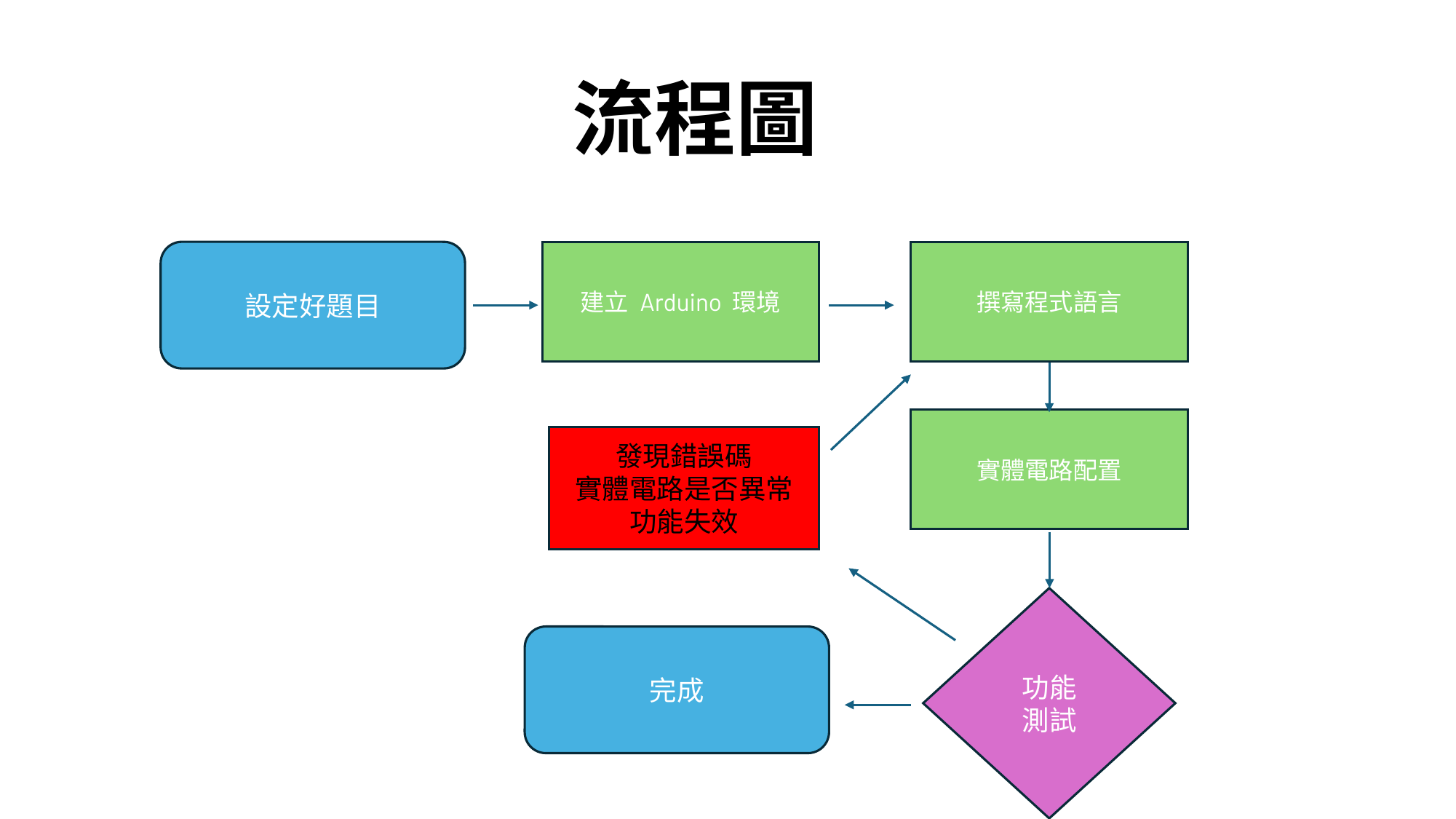

流程圖
設定好題目
建立 Arduino 環境
撰寫程式語言
實體電路配置
發現錯誤碼
實體電路是否異常
功能失效
功能
測試
完成